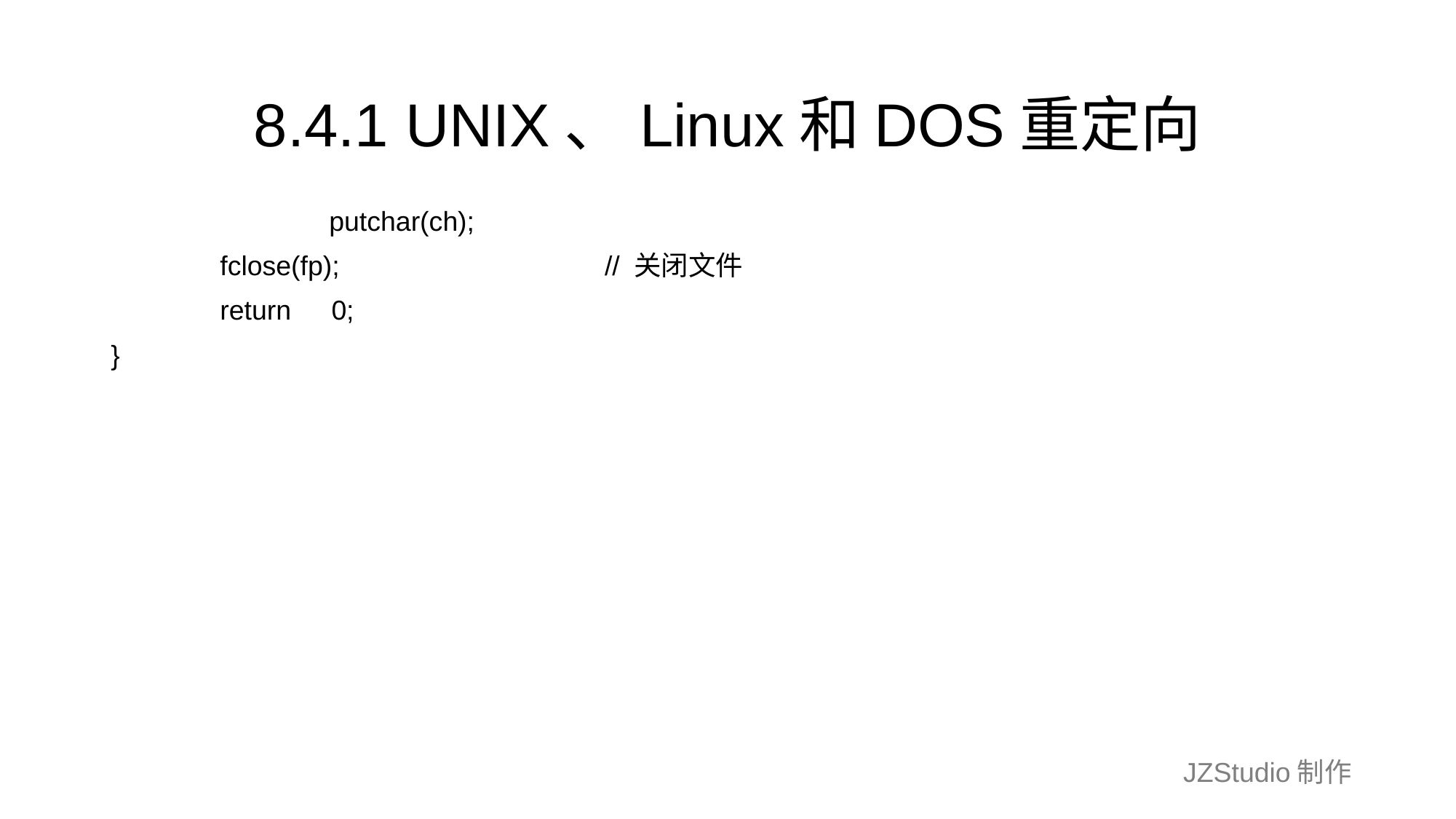

# 8.4.1 UNIX、Linux和DOS重定向
		putchar(ch);
	fclose(fp);　　　　　　　　　 // 关闭文件
	return　0;
}